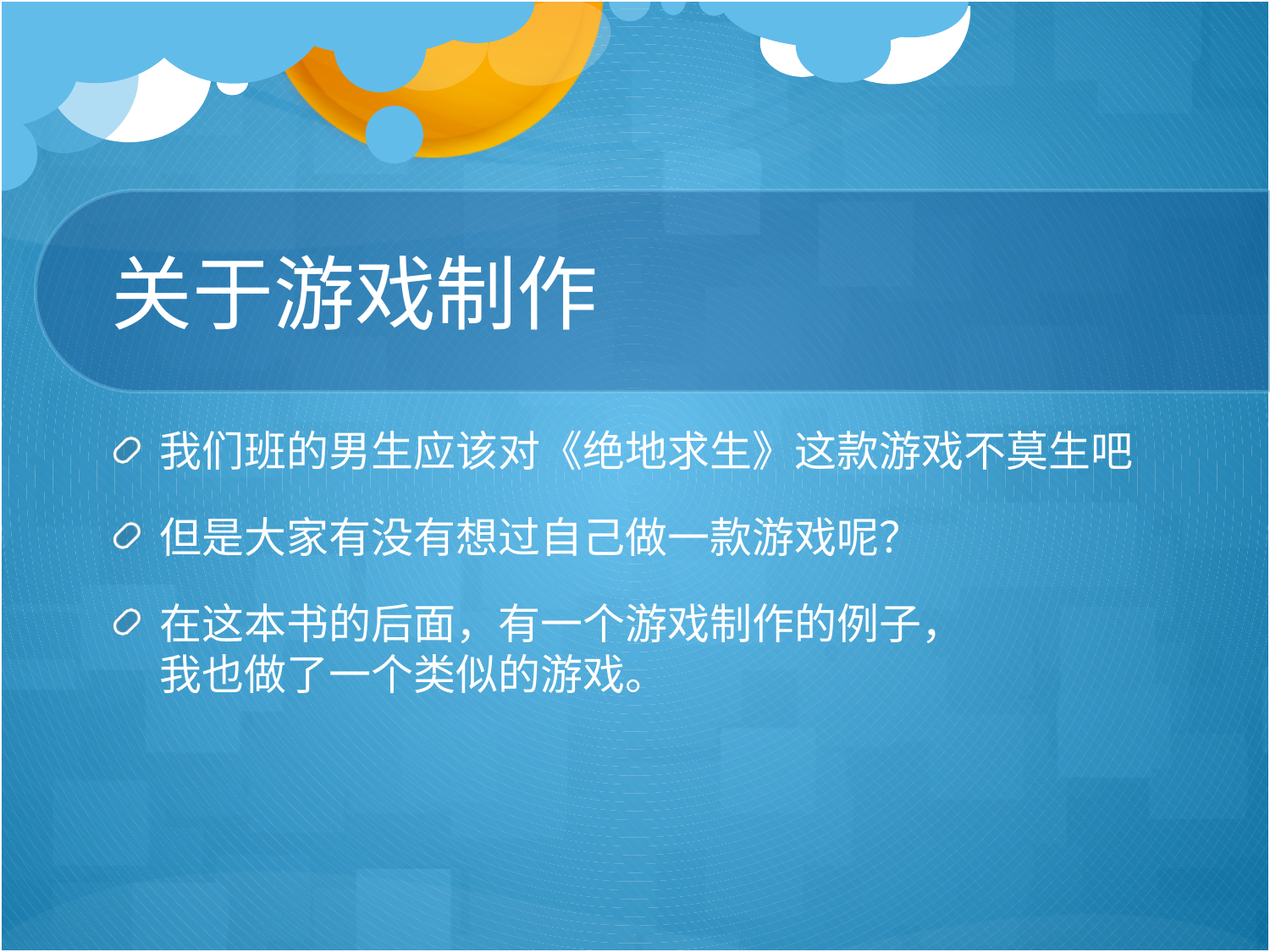

# 关于游戏制作
我们班的男生应该对《绝地求生》这款游戏不莫生吧
但是大家有没有想过自己做一款游戏呢？
在这本书的后面，有一个游戏制作的例子，                     我也做了一个类似的游戏。